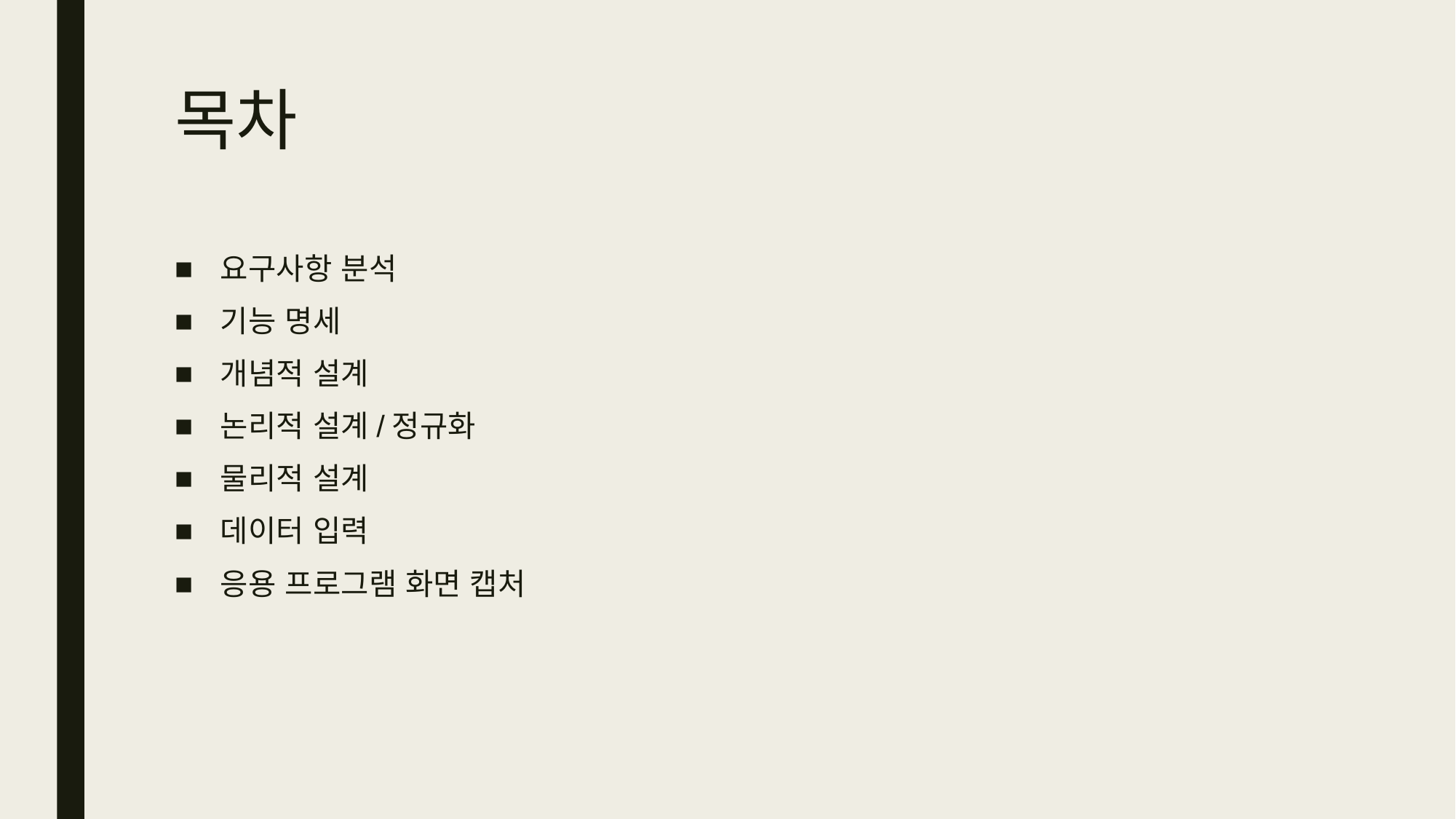

# 목차
요구사항 분석
기능 명세
개념적 설계
논리적 설계/정규화
물리적 설계
데이터 입력
응용 프로그램 화면 캡처